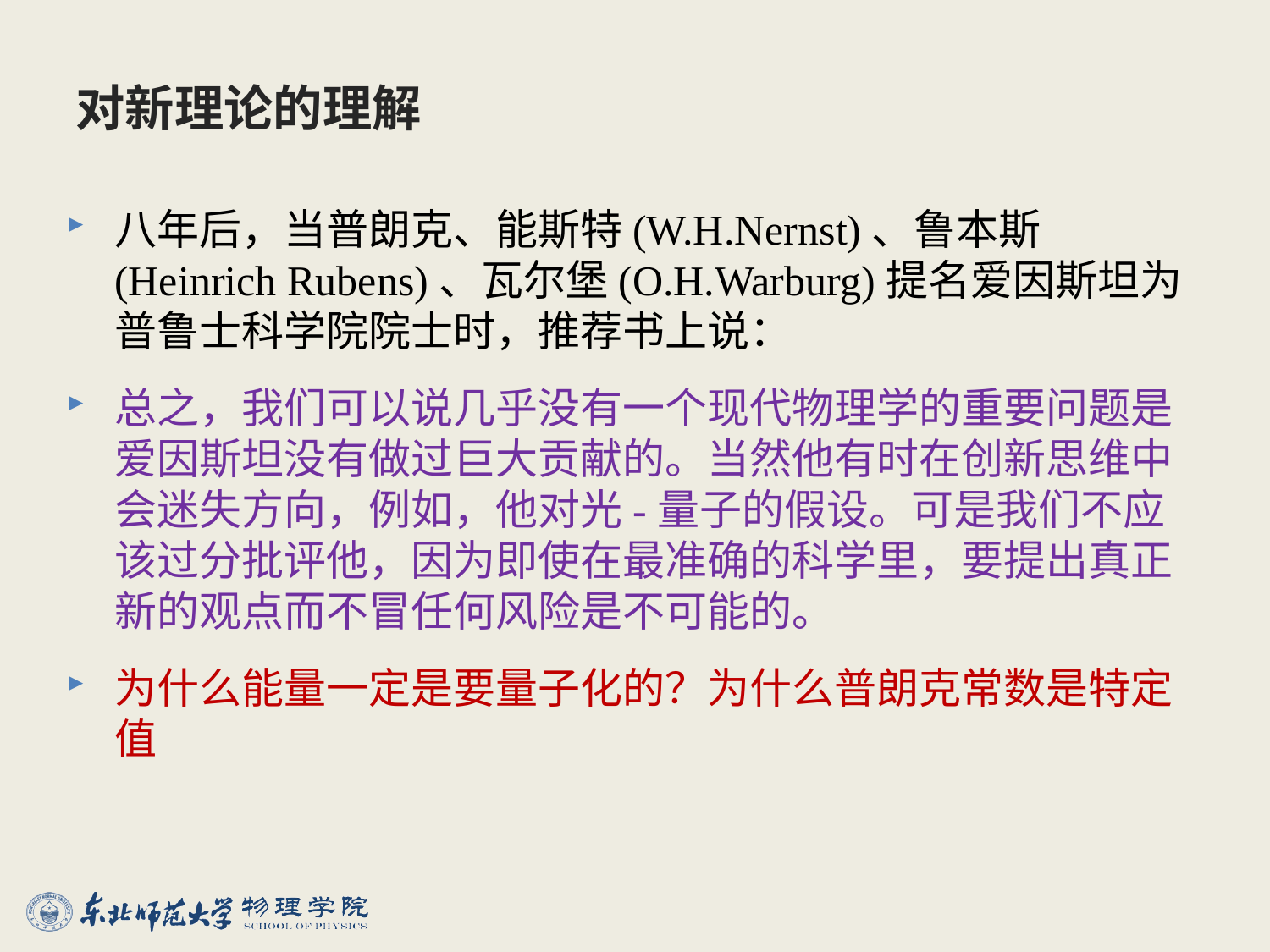

# 对新理论的理解
八年后，当普朗克、能斯特(W.H.Nernst)、鲁本斯(Heinrich Rubens)、瓦尔堡(O.H.Warburg)提名爱因斯坦为普鲁士科学院院士时，推荐书上说：
总之，我们可以说几乎没有一个现代物理学的重要问题是爱因斯坦没有做过巨大贡献的。当然他有时在创新思维中会迷失方向，例如，他对光-量子的假设。可是我们不应该过分批评他，因为即使在最准确的科学里，要提出真正新的观点而不冒任何风险是不可能的。
为什么能量一定是要量子化的？为什么普朗克常数是特定值